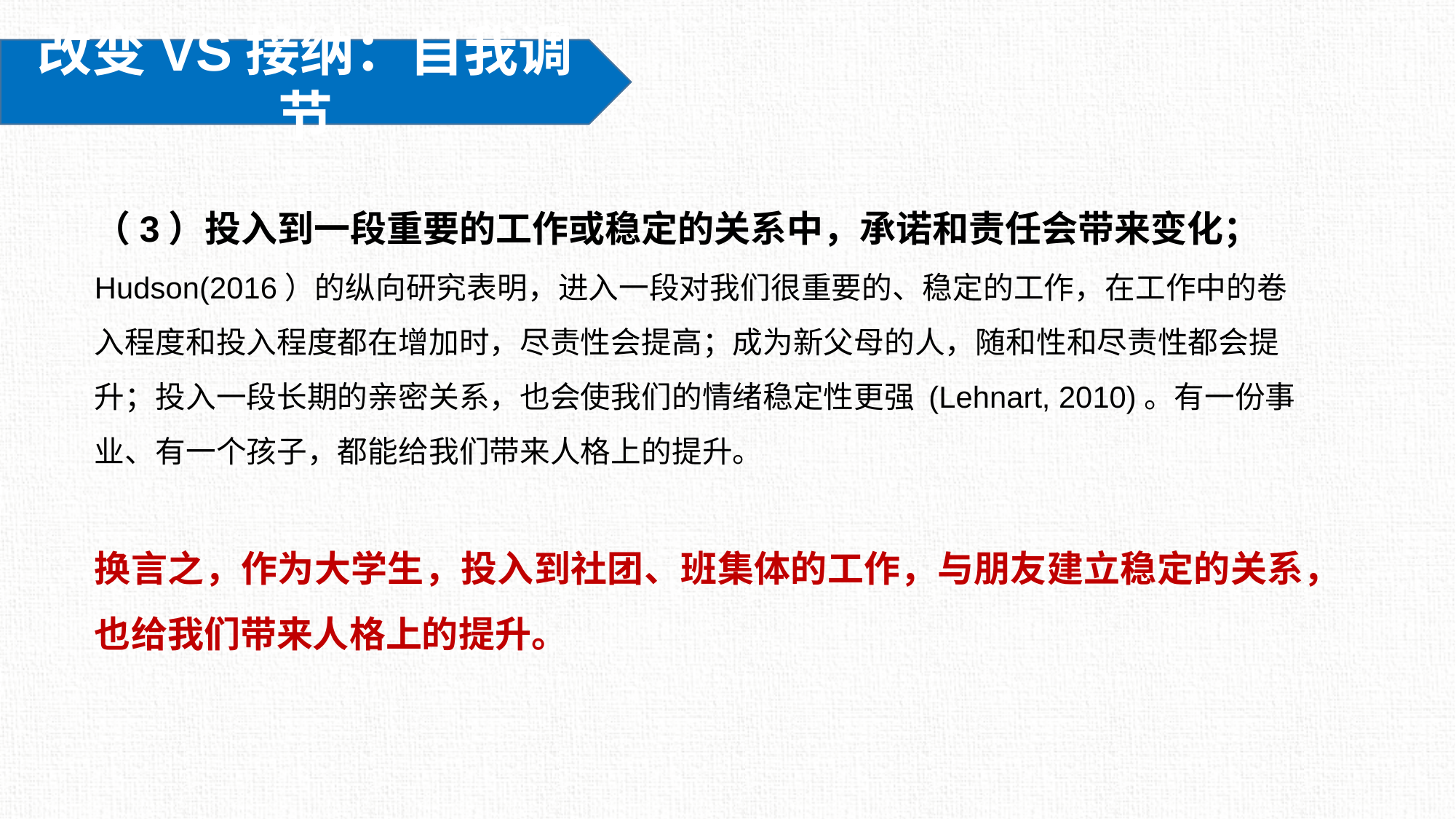

改变VS接纳：自我调节
（3）投入到一段重要的工作或稳定的关系中，承诺和责任会带来变化；
Hudson(2016）的纵向研究表明，进入一段对我们很重要的、稳定的工作，在工作中的卷入程度和投入程度都在增加时，尽责性会提高；成为新父母的人，随和性和尽责性都会提升；投入一段长期的亲密关系，也会使我们的情绪稳定性更强 (Lehnart, 2010)。有一份事业、有一个孩子，都能给我们带来人格上的提升。

换言之，作为大学生，投入到社团、班集体的工作，与朋友建立稳定的关系，也给我们带来人格上的提升。